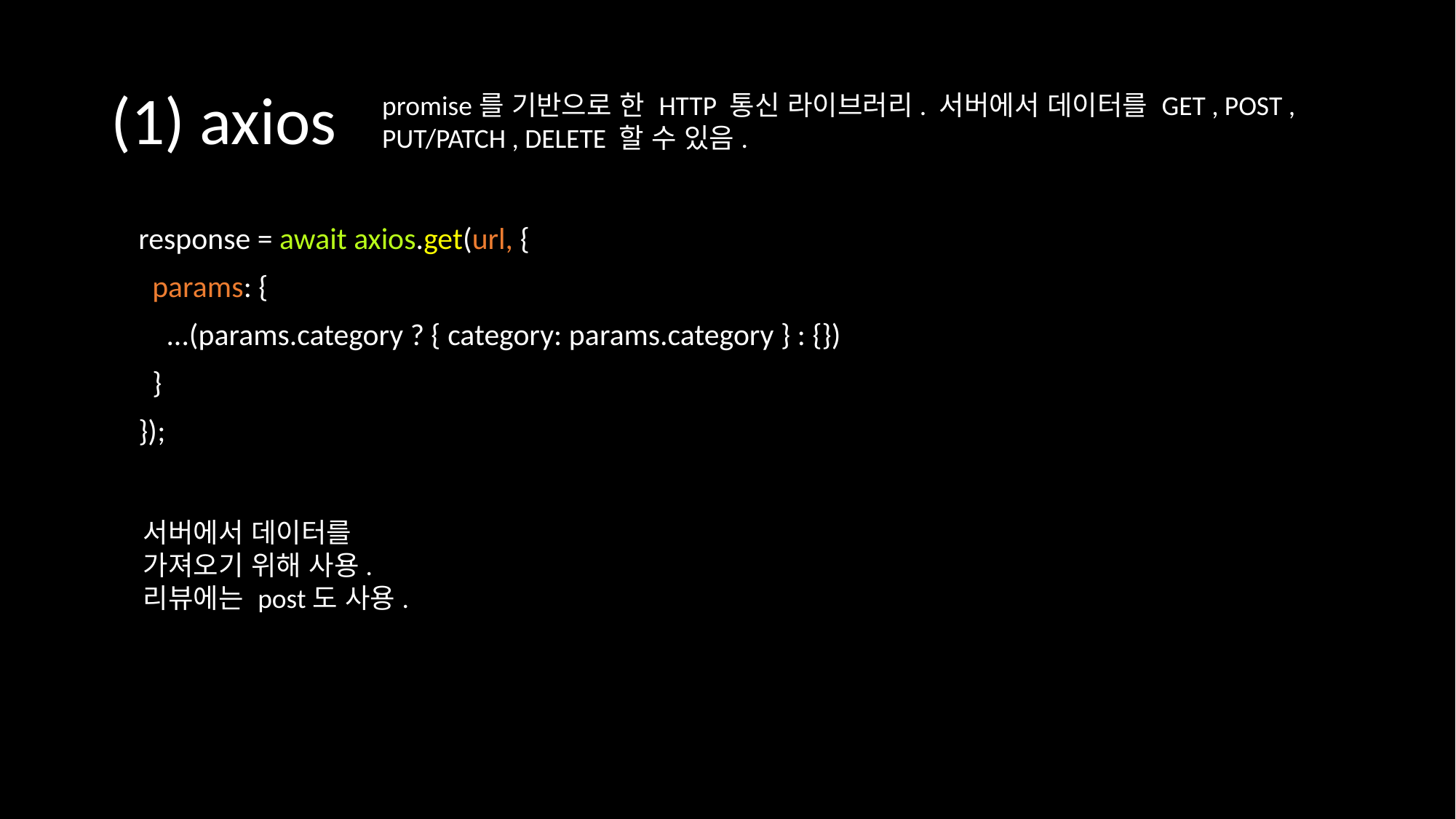

# (1) axios
promise를 기반으로 한 HTTP 통신 라이브러리. 서버에서 데이터를 GET , POST , PUT/PATCH , DELETE 할 수 있음.
    response = await axios.get(url, {
      params: {
        ...(params.category ? { category: params.category } : {})
      }
    });
서버에서 데이터를 가져오기 위해 사용.
리뷰에는 post도 사용.